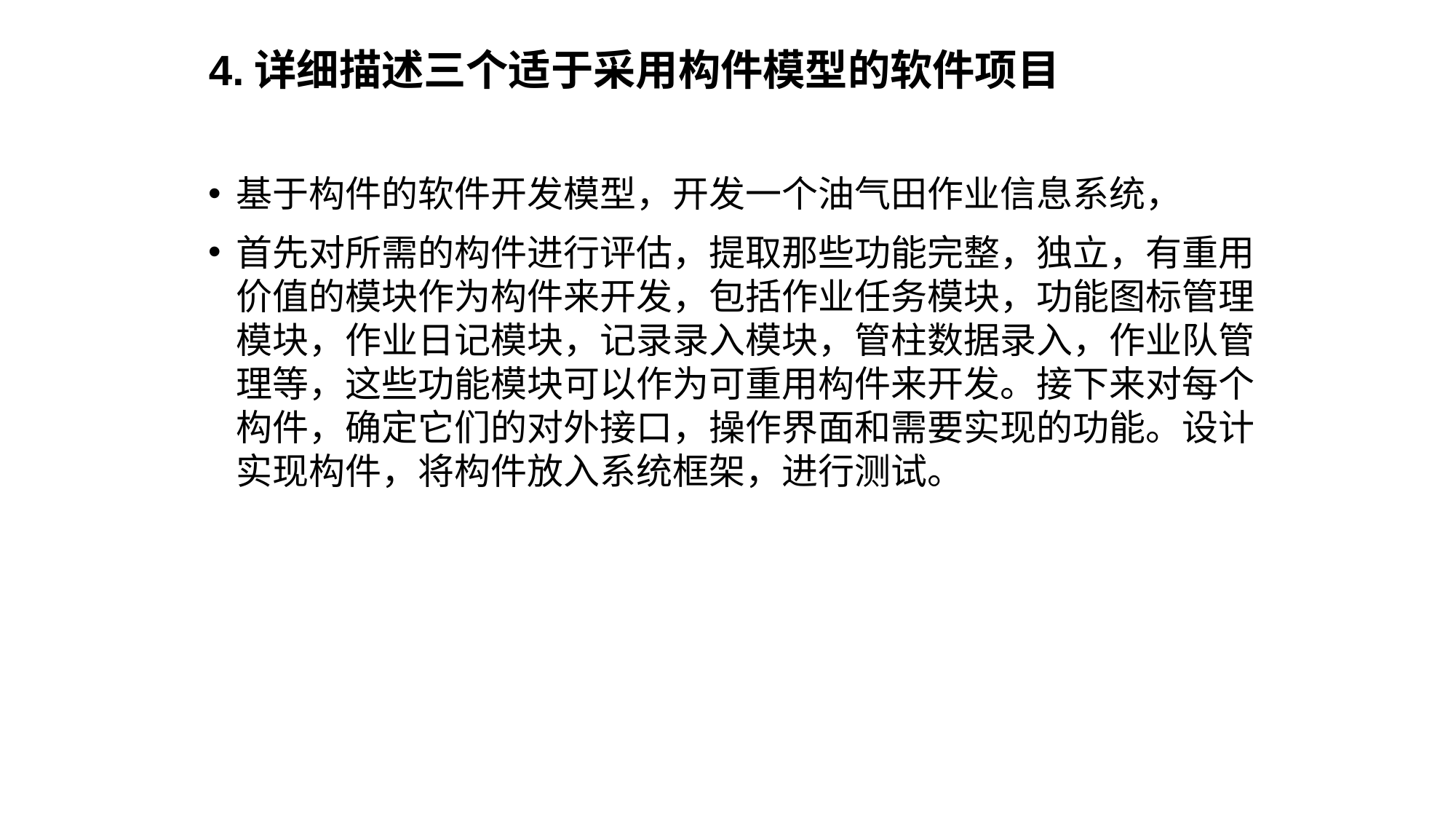

4.详细描述三个适于采用构件模型的软件项目

基于构件的软件开发模型，开发一个油气田作业信息系统，
首先对所需的构件进行评估，提取那些功能完整，独立，有重用价值的模块作为构件来开发，包括作业任务模块，功能图标管理模块，作业日记模块，记录录入模块，管柱数据录入，作业队管理等，这些功能模块可以作为可重用构件来开发。接下来对每个构件，确定它们的对外接口，操作界面和需要实现的功能。设计实现构件，将构件放入系统框架，进行测试。